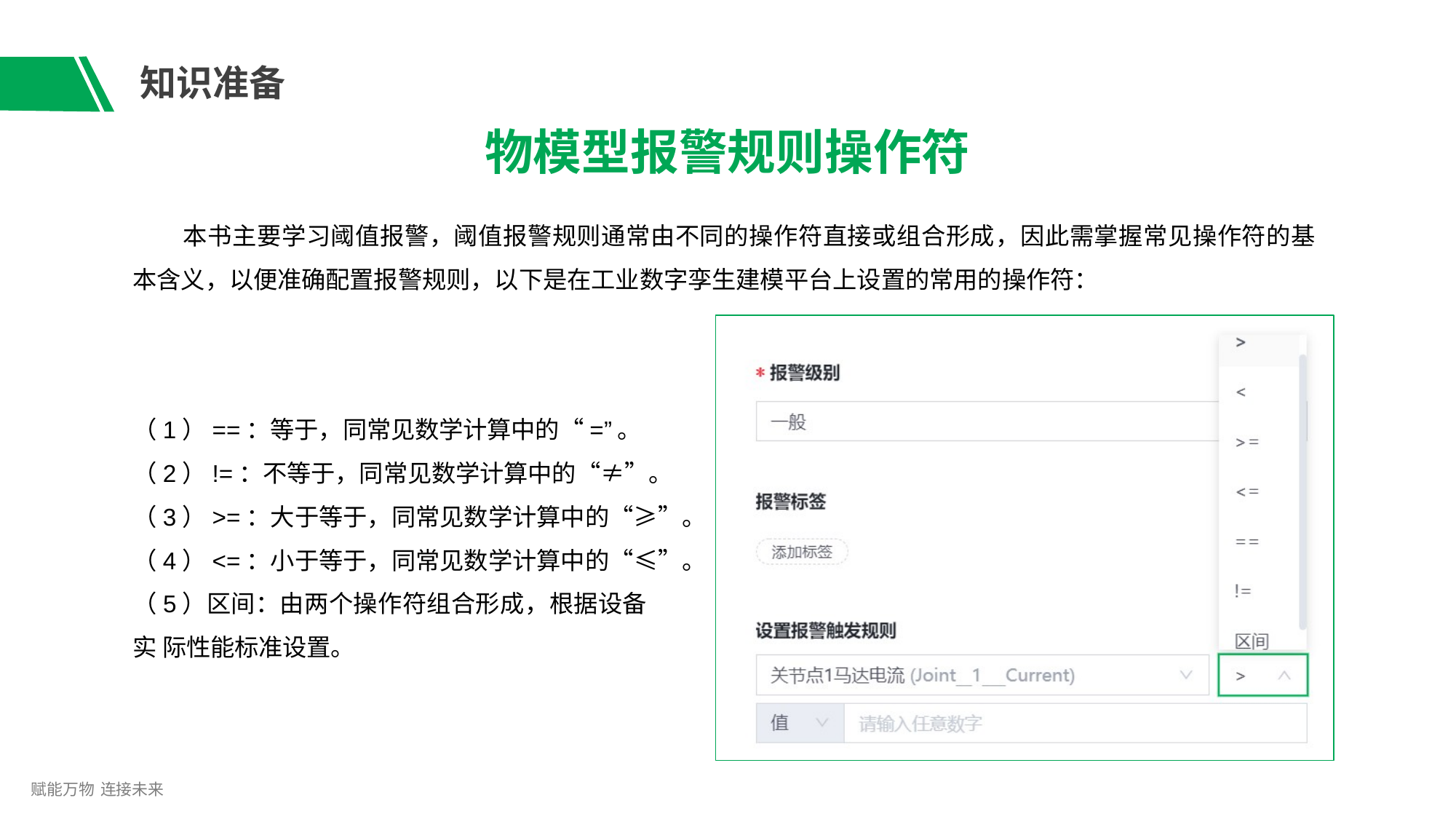

# 知识准备
物模型报警规则操作符
本书主要学习阈值报警，阈值报警规则通常由不同的操作符直接或组合形成，因此需掌握常见操作符的基
本含义，以便准确配置报警规则，以下是在工业数字孪生建模平台上设置的常用的操作符：

（1）==：等于，同常见数学计算中的“=”。
（2）!=：不等于，同常见数学计算中的“≠”。
（3）>=：大于等于，同常见数学计算中的“≥”。
（4）<=：小于等于，同常见数学计算中的“≤”。
（5）区间：由两个操作符组合形成，根据设备实 际性能标准设置。
赋能万物 连接未来